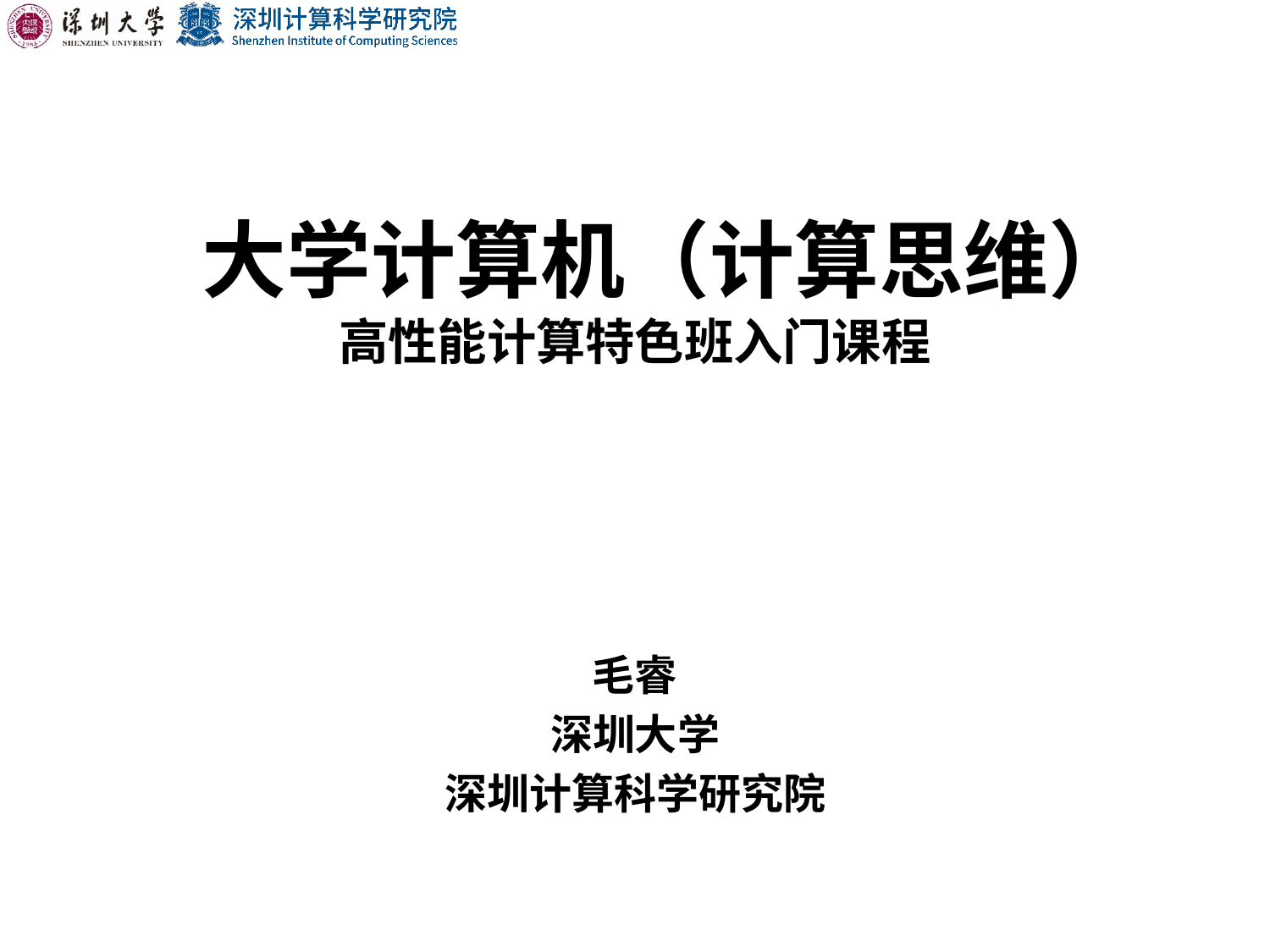

# 大学计算机（计算思维） 高性能计算特色班入门课程
毛睿
深圳大学
深圳计算科学研究院